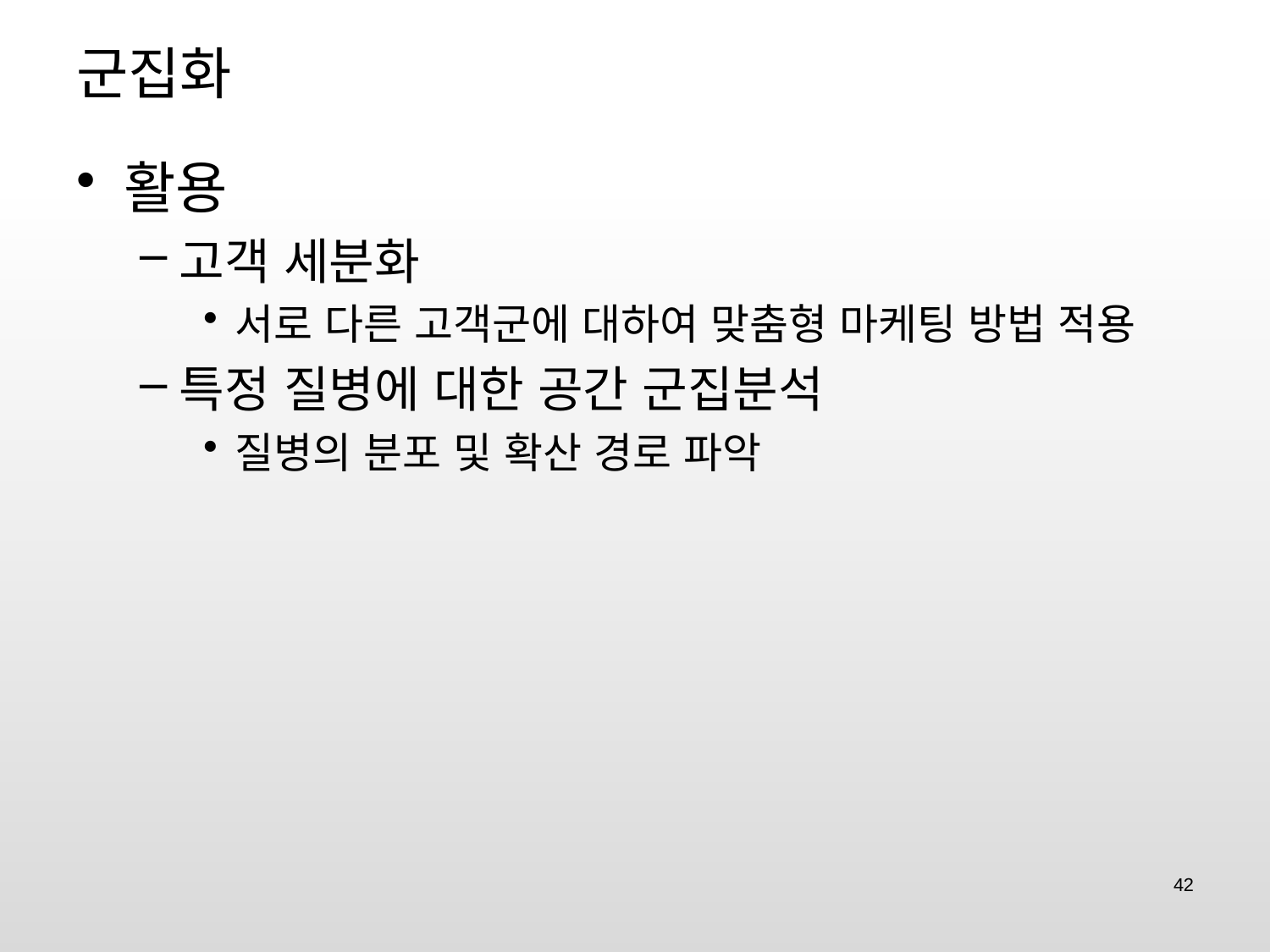

# 군집화
활용
고객 세분화
서로 다른 고객군에 대하여 맞춤형 마케팅 방법 적용
특정 질병에 대한 공간 군집분석
질병의 분포 및 확산 경로 파악

42